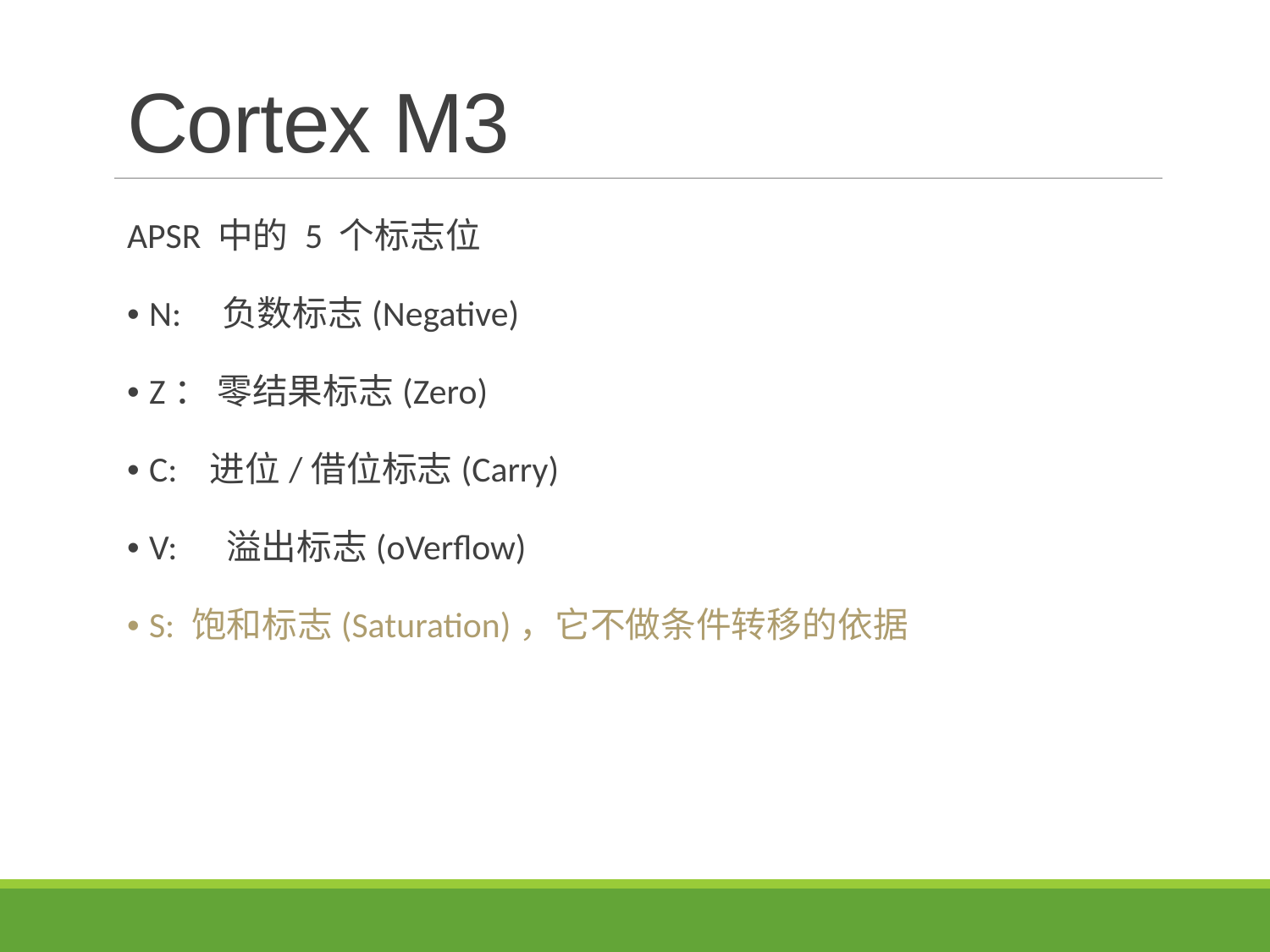

# Cortex M3
APSR 中的 5 个标志位
• N:    负数标志(Negative)
• Z： 零结果标志(Zero)
• C:   进位/借位标志(Carry)
• V:     溢出标志(oVerflow)
• S: 饱和标志(Saturation)，它不做条件转移的依据